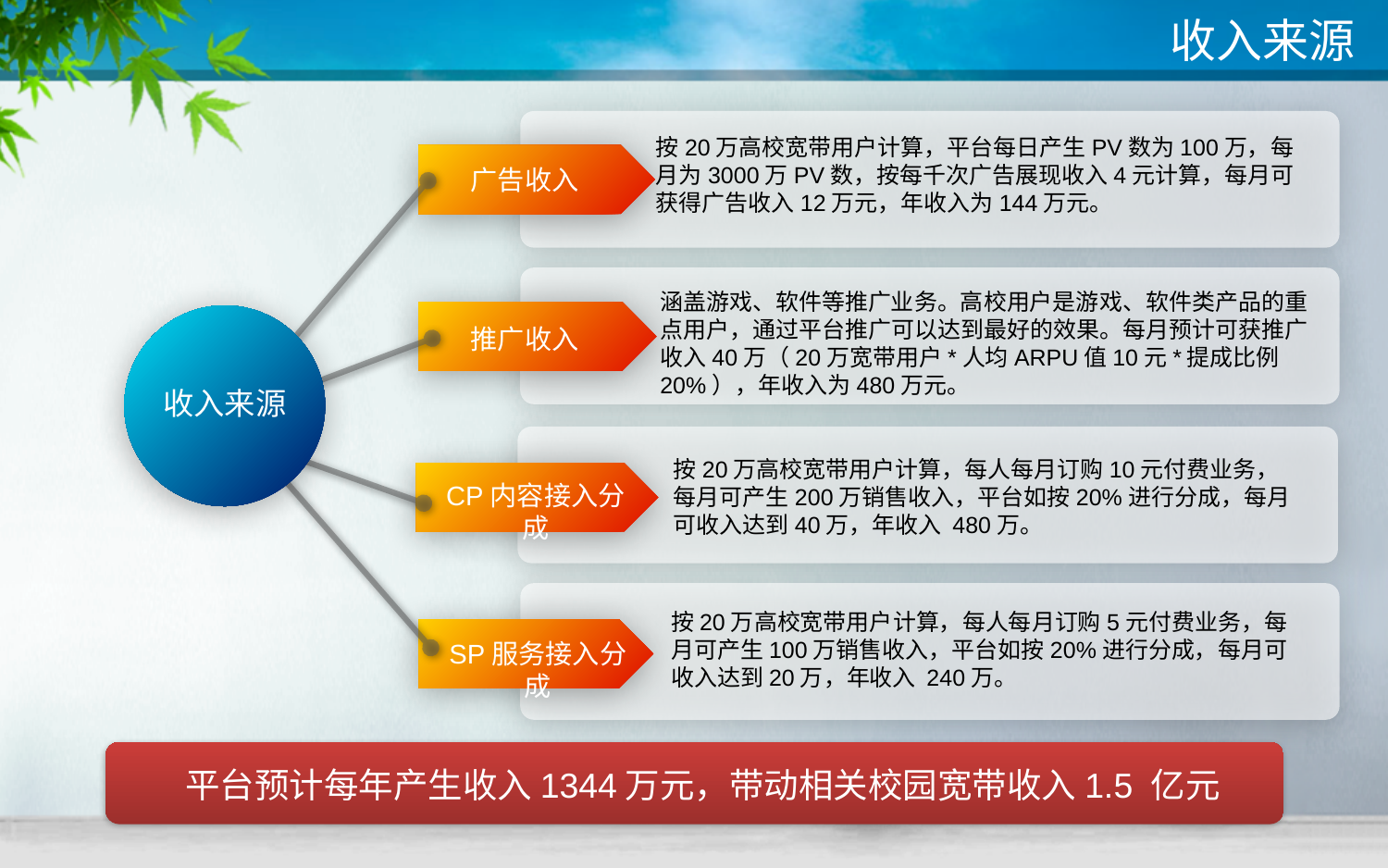

收入来源

按20万高校宽带用户计算，平台每日产生PV数为100万，每月为3000万PV数，按每千次广告展现收入4元计算，每月可获得广告收入12万元，年收入为144万元。

广告收入

涵盖游戏、软件等推广业务。高校用户是游戏、软件类产品的重点用户，通过平台推广可以达到最好的效果。每月预计可获推广收入40万（20万宽带用户*人均ARPU值10元*提成比例20%），年收入为480万元。

推广收入

收入来源

按20万高校宽带用户计算，每人每月订购10元付费业务，每月可产生200万销售收入，平台如按20%进行分成，每月可收入达到40万，年收入 480万。

CP内容接入分成

按20万高校宽带用户计算，每人每月订购5元付费业务，每月可产生100万销售收入，平台如按20%进行分成，每月可收入达到20万，年收入 240万。

SP服务接入分成

平台预计每年产生收入1344万元，带动相关校园宽带收入1.5 亿元